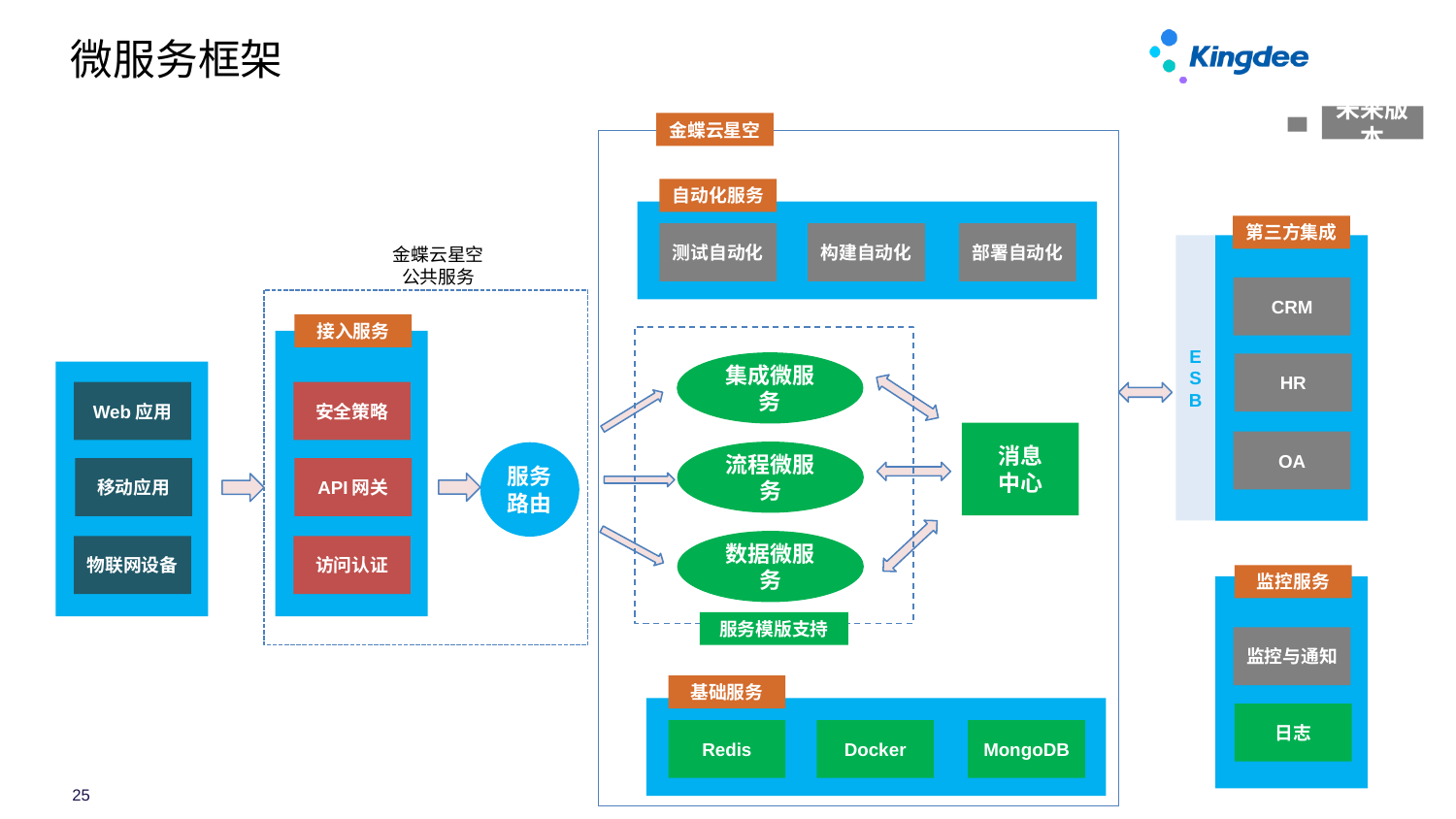

# 微服务框架
未来版本
金蝶云星空

自动化服务

第三方集成
测试自动化
构建自动化
部署自动化
E
S
B

金蝶云星空
公共服务
CRM

接入服务

集成微服务
HR

Web应用
安全策略

消息
中心
OA
流程微服务
服务
路由
移动应用
API网关

数据微服务
物联网设备
访问认证

监控服务

服务模版支持
监控与通知
基础服务

日志
MongoDB
Redis
Docker